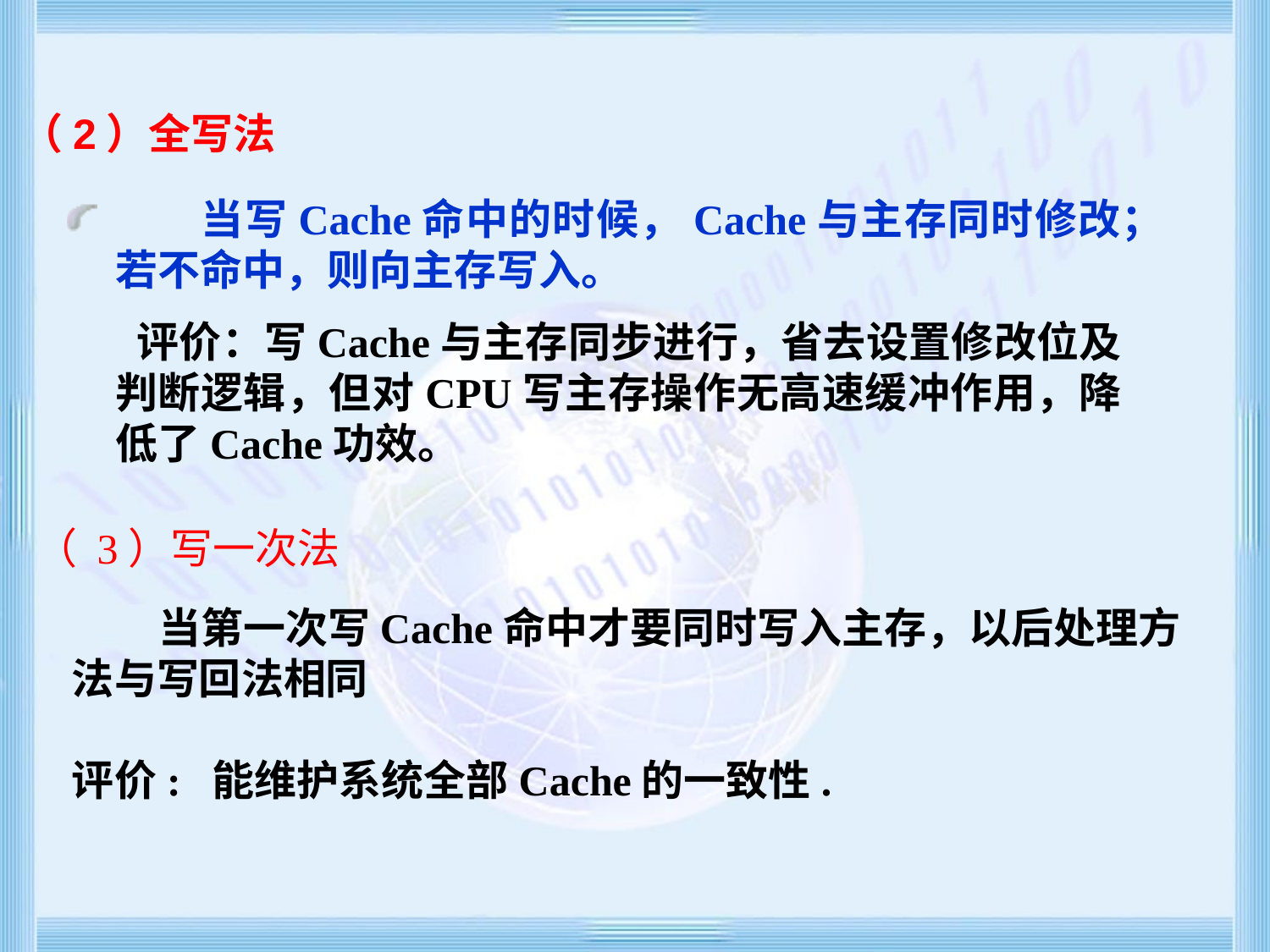

# （2）全写法
       当写Cache命中的时候，Cache与主存同时修改；若不命中，则向主存写入。
      评价：写Cache与主存同步进行，省去设置修改位及判断逻辑，但对CPU写主存操作无高速缓冲作用，降低了Cache功效。

（ 3）写一次法
        当第一次写Cache命中才要同时写入主存，以后处理方法与写回法相同

评价:  能维护系统全部Cache的一致性.